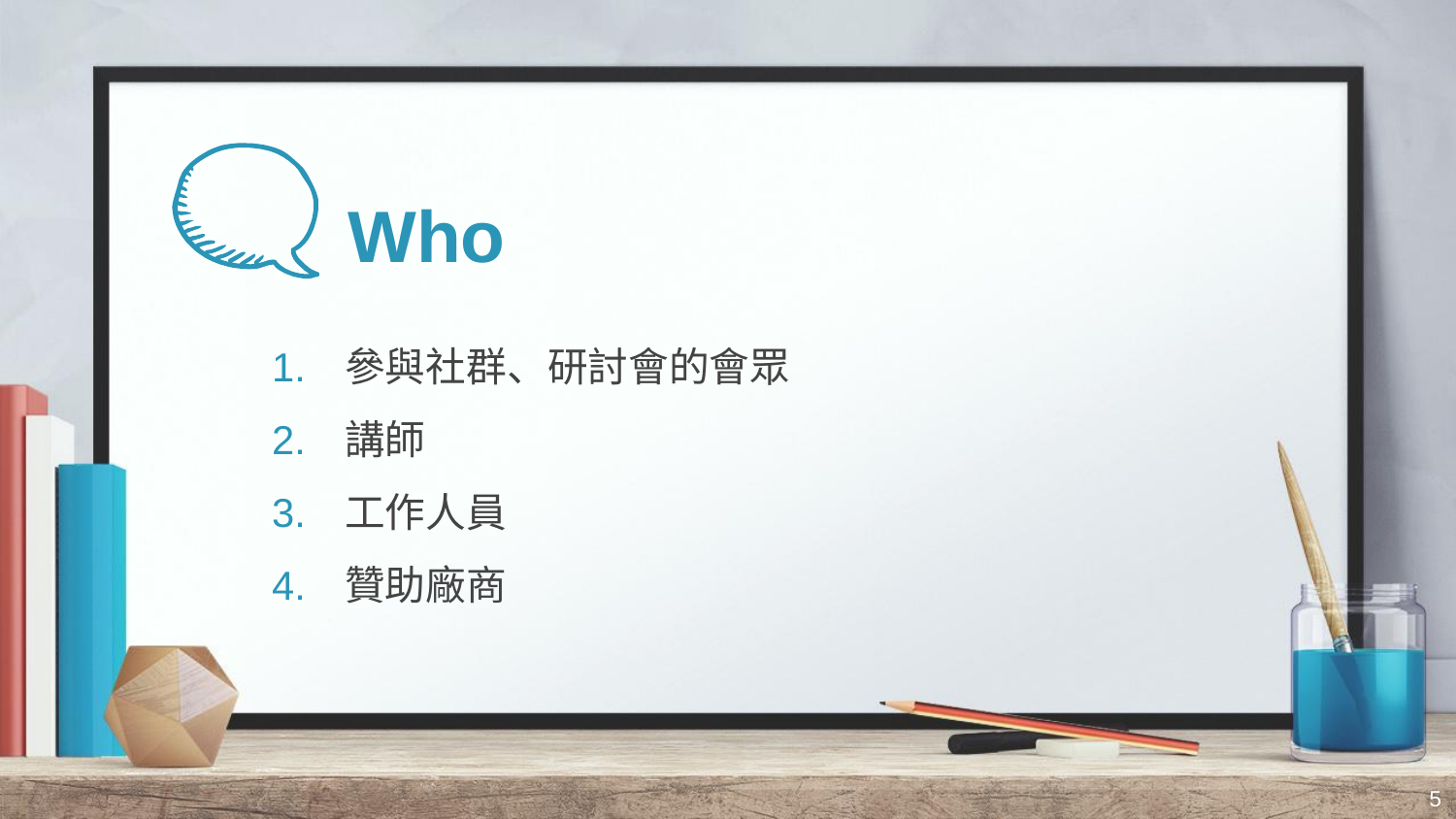

# Who
參與社群、研討會的會眾
講師
工作人員
贊助廠商
5